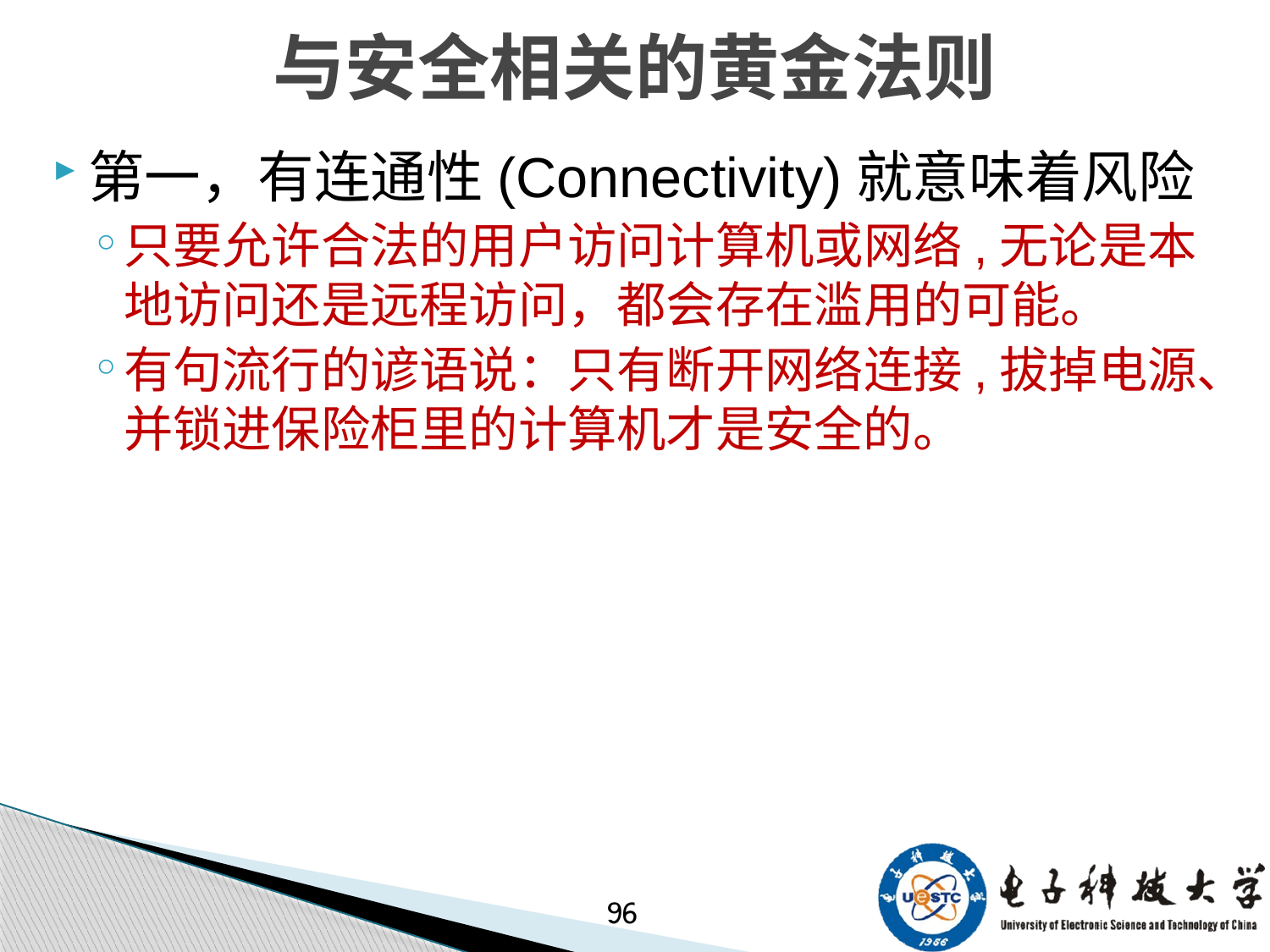

# 与安全相关的黄金法则
第一，有连通性(Connectivity)就意味着风险
只要允许合法的用户访问计算机或网络,无论是本地访问还是远程访问，都会存在滥用的可能。
有句流行的谚语说：只有断开网络连接,拔掉电源、并锁进保险柜里的计算机才是安全的。
96